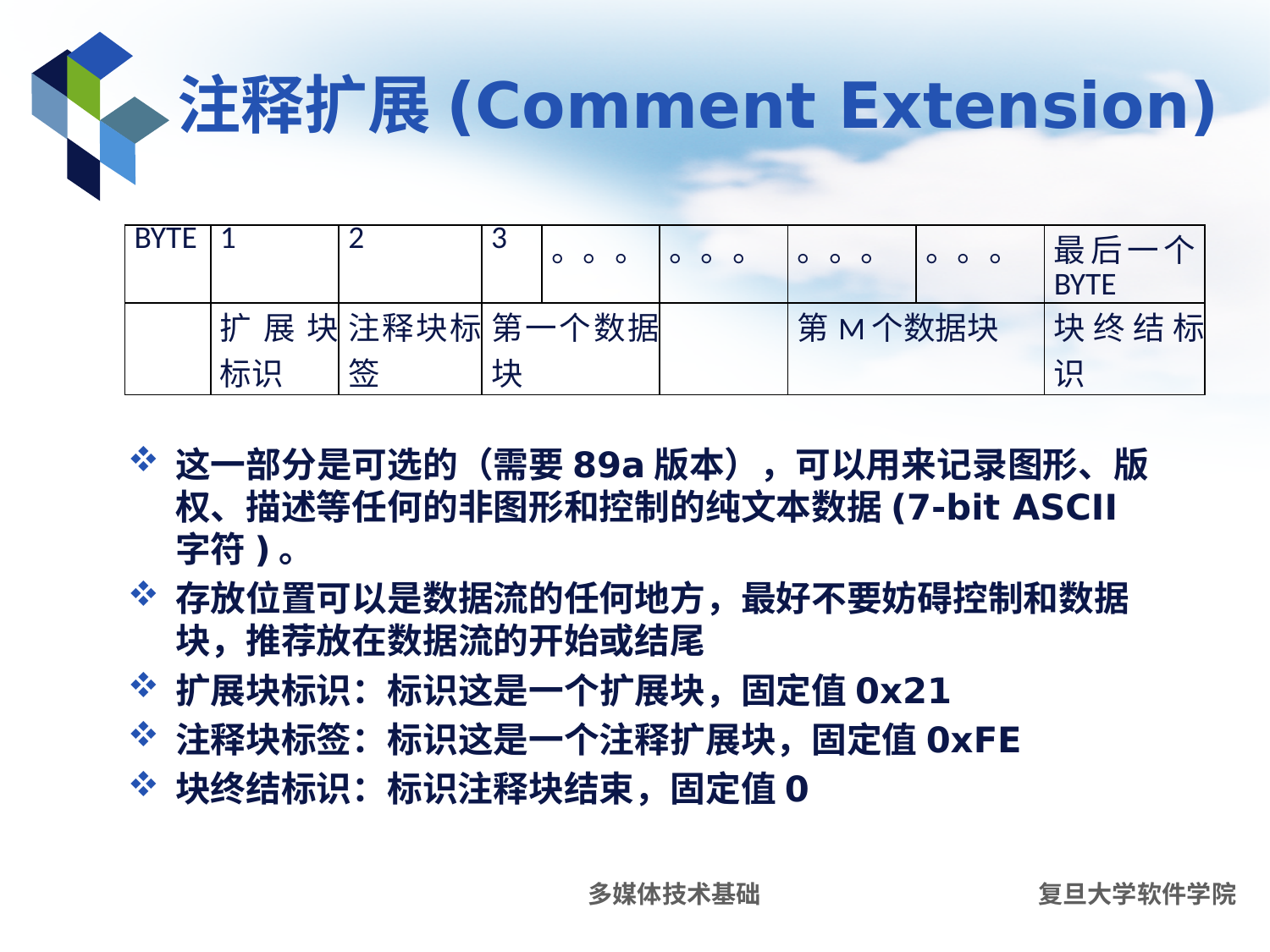

# 注释扩展(Comment Extension)
| BYTE | 1 | 2 | 3 | 。。。 | 。。。 | 。。。 | 。。。 | 最后一个BYTE |
| --- | --- | --- | --- | --- | --- | --- | --- | --- |
|  | 扩展块标识 | 注释块标签 | 第一个数据块 |  |  | 第M个数据块 |  | 块终结标识 |
这一部分是可选的（需要89a版本），可以用来记录图形、版权、描述等任何的非图形和控制的纯文本数据(7-bit ASCII字符)。
存放位置可以是数据流的任何地方，最好不要妨碍控制和数据块，推荐放在数据流的开始或结尾
扩展块标识：标识这是一个扩展块，固定值0x21
注释块标签：标识这是一个注释扩展块，固定值0xFE
块终结标识：标识注释块结束，固定值0
多媒体技术基础